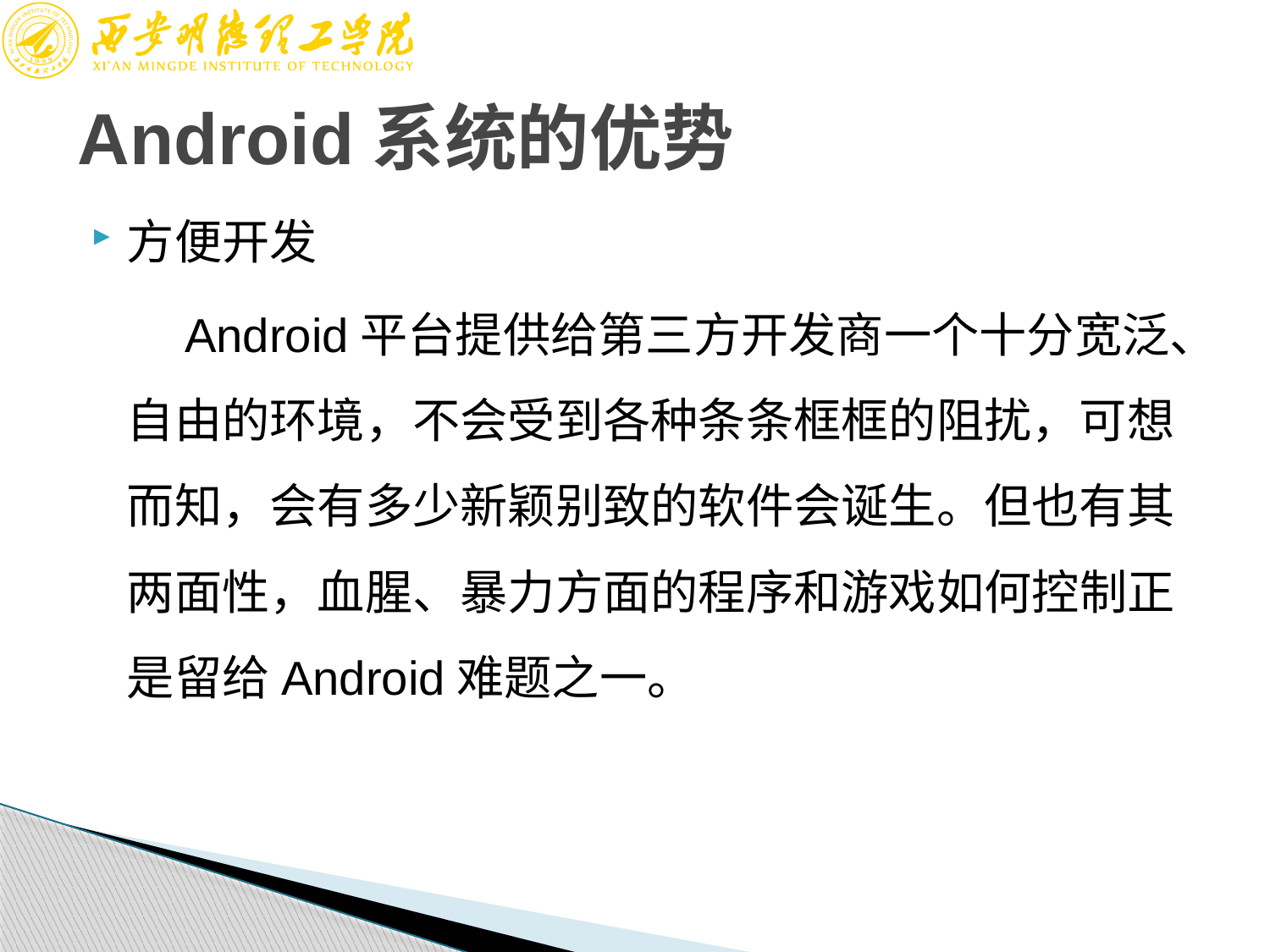

# Android系统的优势
方便开发
       Android平台提供给第三方开发商一个十分宽泛、自由的环境，不会受到各种条条框框的阻扰，可想而知，会有多少新颖别致的软件会诞生。但也有其两面性，血腥、暴力方面的程序和游戏如何控制正是留给Android难题之一。